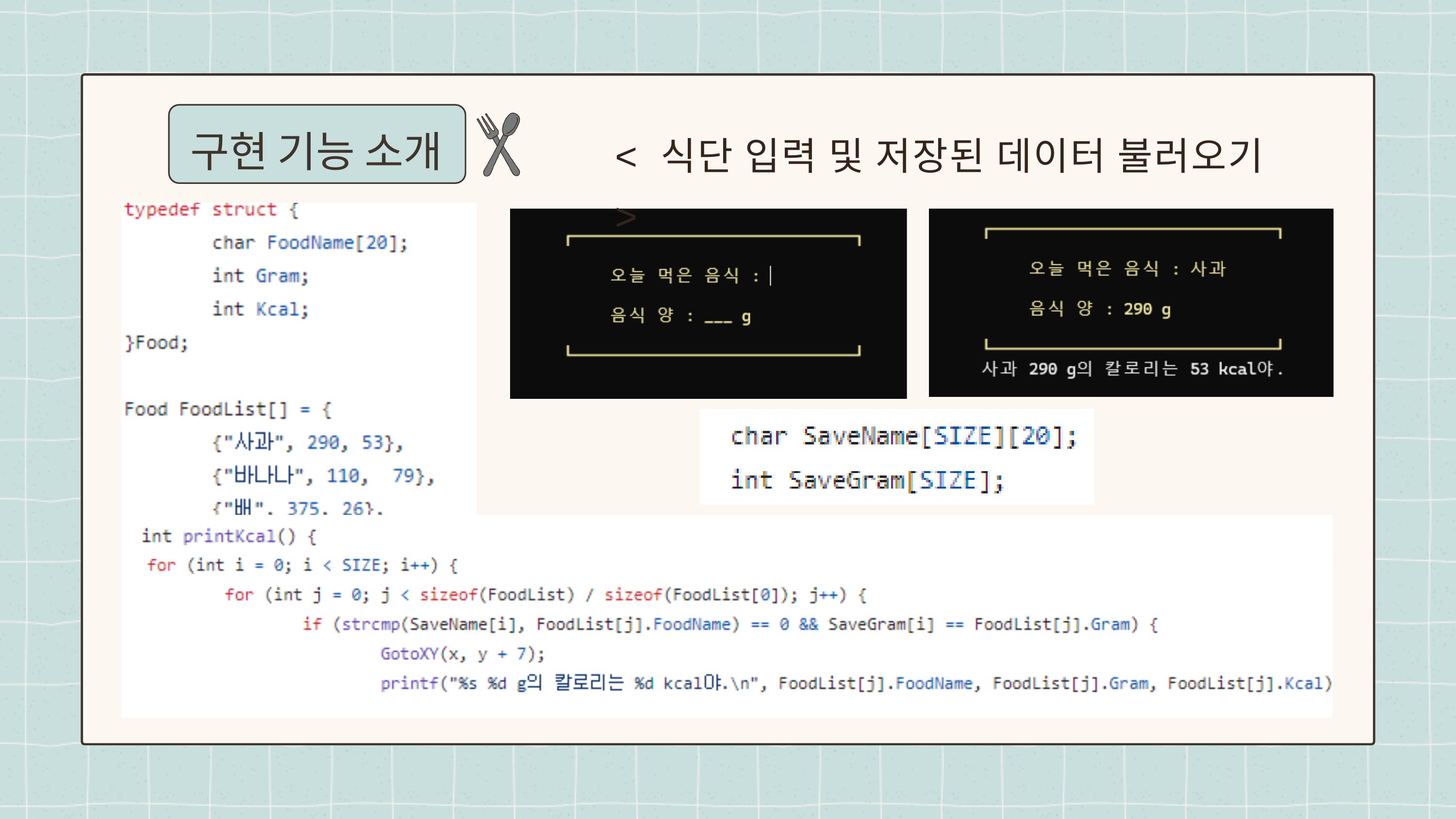

< 식단 입력 및 저장된 데이터 불러오기 >
구현 기능 소개